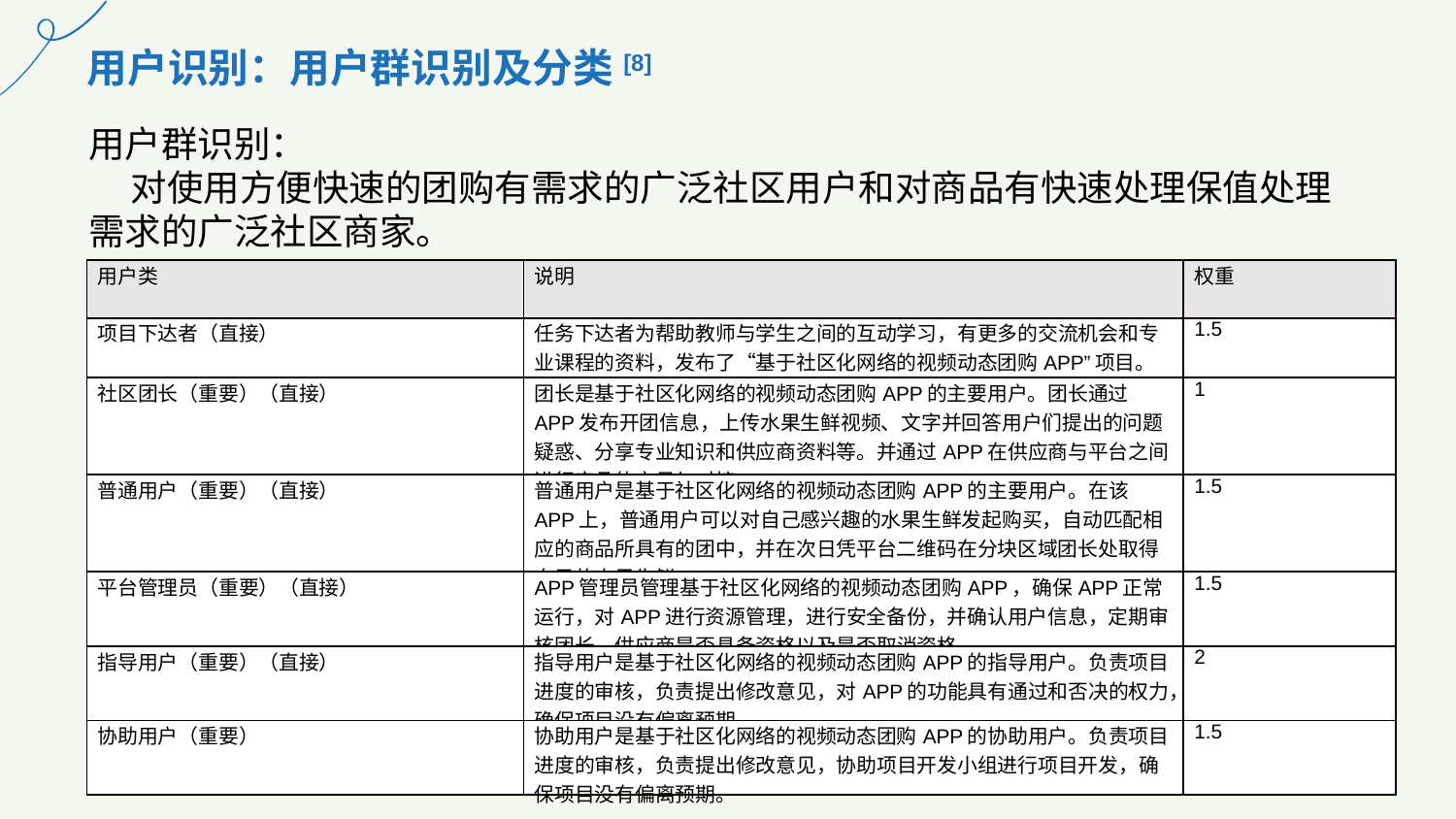

用户识别：用户群识别及分类[8]
用户群识别：
    对使用方便快速的团购有需求的广泛社区用户和对商品有快速处理保值处理需求的广泛社区商家。
| 用户类 | 说明 | 权重 |
| --- | --- | --- |
| 项目下达者（直接） | 任务下达者为帮助教师与学生之间的互动学习，有更多的交流机会和专业课程的资料，发布了“基于社区化网络的视频动态团购APP”项目。 | 1.5 |
| 社区团长（重要）（直接） | 团长是基于社区化网络的视频动态团购APP的主要用户。团长通过APP发布开团信息，上传水果生鲜视频、文字并回答用户们提出的问题疑惑、分享专业知识和供应商资料等。并通过APP在供应商与平台之间进行商品的交易与对接。 | 1 |
| 普通用户（重要）（直接） | 普通用户是基于社区化网络的视频动态团购APP的主要用户。在该APP上，普通用户可以对自己感兴趣的水果生鲜发起购买，自动匹配相应的商品所具有的团中，并在次日凭平台二维码在分块区域团长处取得自己的水果生鲜。 | 1.5 |
| 平台管理员（重要）（直接） | APP管理员管理基于社区化网络的视频动态团购APP，确保APP正常运行，对APP进行资源管理，进行安全备份，并确认用户信息，定期审核团长、供应商是否具备资格以及是否取消资格。 | 1.5 |
| 指导用户（重要）（直接） | 指导用户是基于社区化网络的视频动态团购APP的指导用户。负责项目进度的审核，负责提出修改意见，对APP的功能具有通过和否决的权力，确保项目没有偏离预期。 | 2 |
| 协助用户（重要） | 协助用户是基于社区化网络的视频动态团购APP的协助用户。负责项目进度的审核，负责提出修改意见，协助项目开发小组进行项目开发，确保项目没有偏离预期。 | 1.5 |